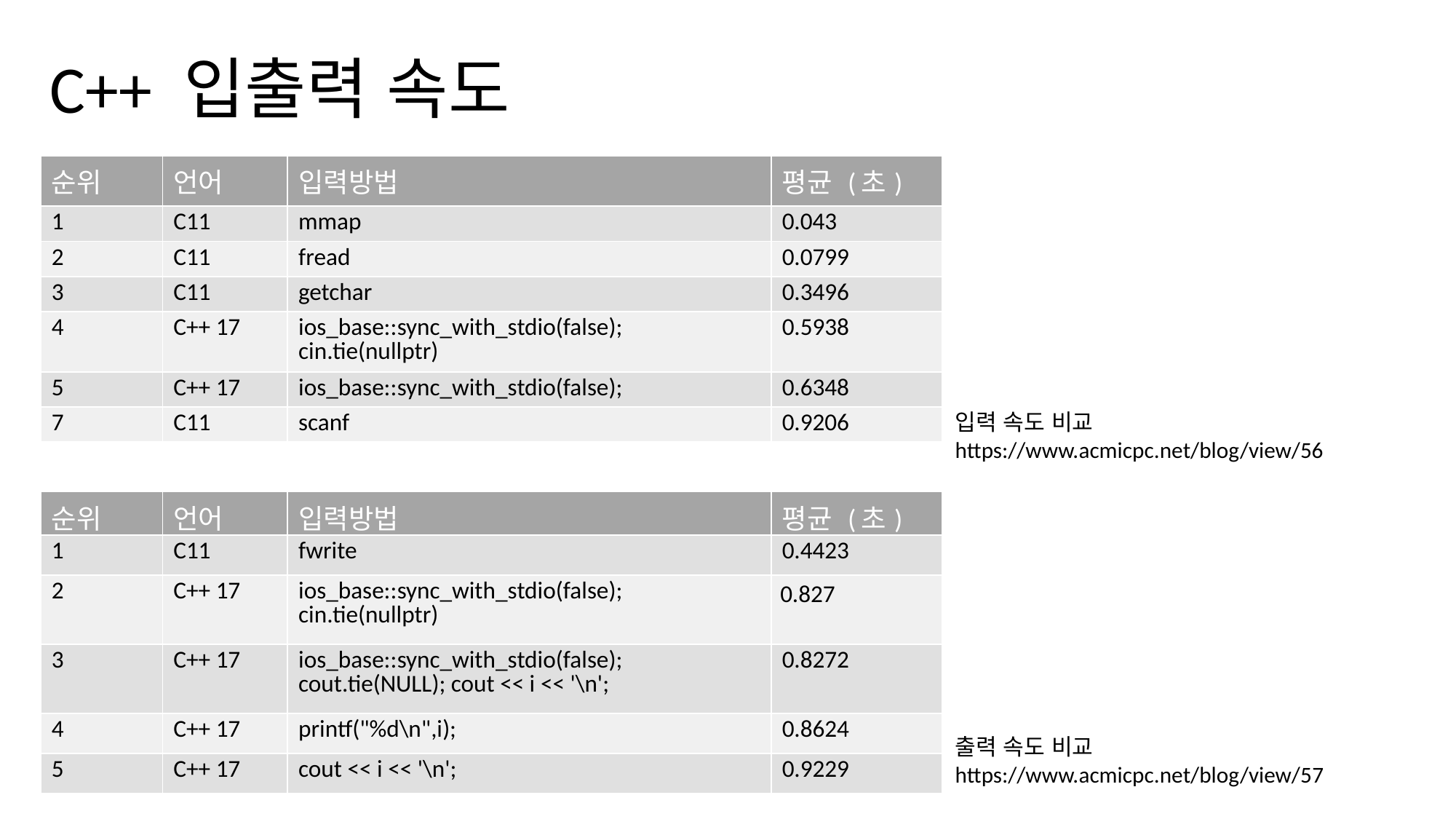

# C++ 입출력 속도
| 순위 | 언어 | 입력방법 | 평균 (초) |
| --- | --- | --- | --- |
| 1 | C11 | mmap | 0.043 |
| 2 | C11 | fread | 0.0799 |
| 3 | C11 | getchar | 0.3496 |
| 4 | C++ 17 | ios\_base::sync\_with\_stdio(false); cin.tie(nullptr) | 0.5938 |
| 5 | C++ 17 | ios\_base::sync\_with\_stdio(false); | 0.6348 |
| 7 | C11 | scanf | 0.9206 |
입력 속도 비교
https://www.acmicpc.net/blog/view/56
| 순위 | 언어 | 입력방법 | 평균 (초) |
| --- | --- | --- | --- |
| 1 | C11 | fwrite | 0.4423 |
| 2 | C++ 17 | ios\_base::sync\_with\_stdio(false); cin.tie(nullptr) | 0.827 |
| 3 | C++ 17 | ios\_base::sync\_with\_stdio(false); cout.tie(NULL); cout << i << '\n'; | 0.8272 |
| 4 | C++ 17 | printf("%d\n",i); | 0.8624 |
| 5 | C++ 17 | cout << i << '\n'; | 0.9229 |
출력 속도 비교
https://www.acmicpc.net/blog/view/57